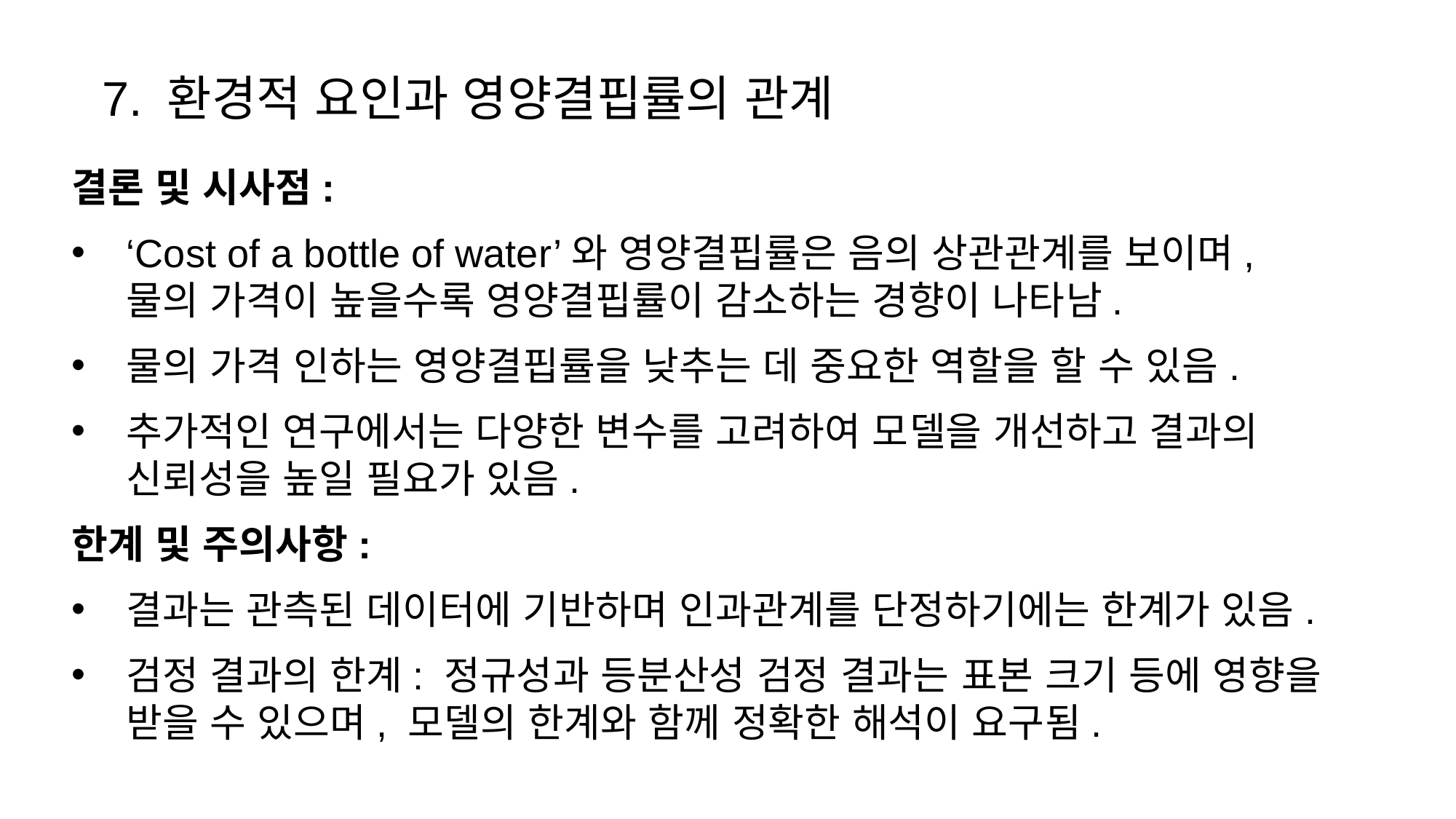

7. 환경적 요인과 영양결핍률의 관계
결론 및 시사점:
‘Cost of a bottle of water’와 영양결핍률은 음의 상관관계를 보이며,
물의 가격이 높을수록 영양결핍률이 감소하는 경향이 나타남.
물의 가격 인하는 영양결핍률을 낮추는 데 중요한 역할을 할 수 있음.
추가적인 연구에서는 다양한 변수를 고려하여 모델을 개선하고 결과의 신뢰성을 높일 필요가 있음.
한계 및 주의사항:
결과는 관측된 데이터에 기반하며 인과관계를 단정하기에는 한계가 있음.
검정 결과의 한계: 정규성과 등분산성 검정 결과는 표본 크기 등에 영향을 받을 수 있으며, 모델의 한계와 함께 정확한 해석이 요구됨.